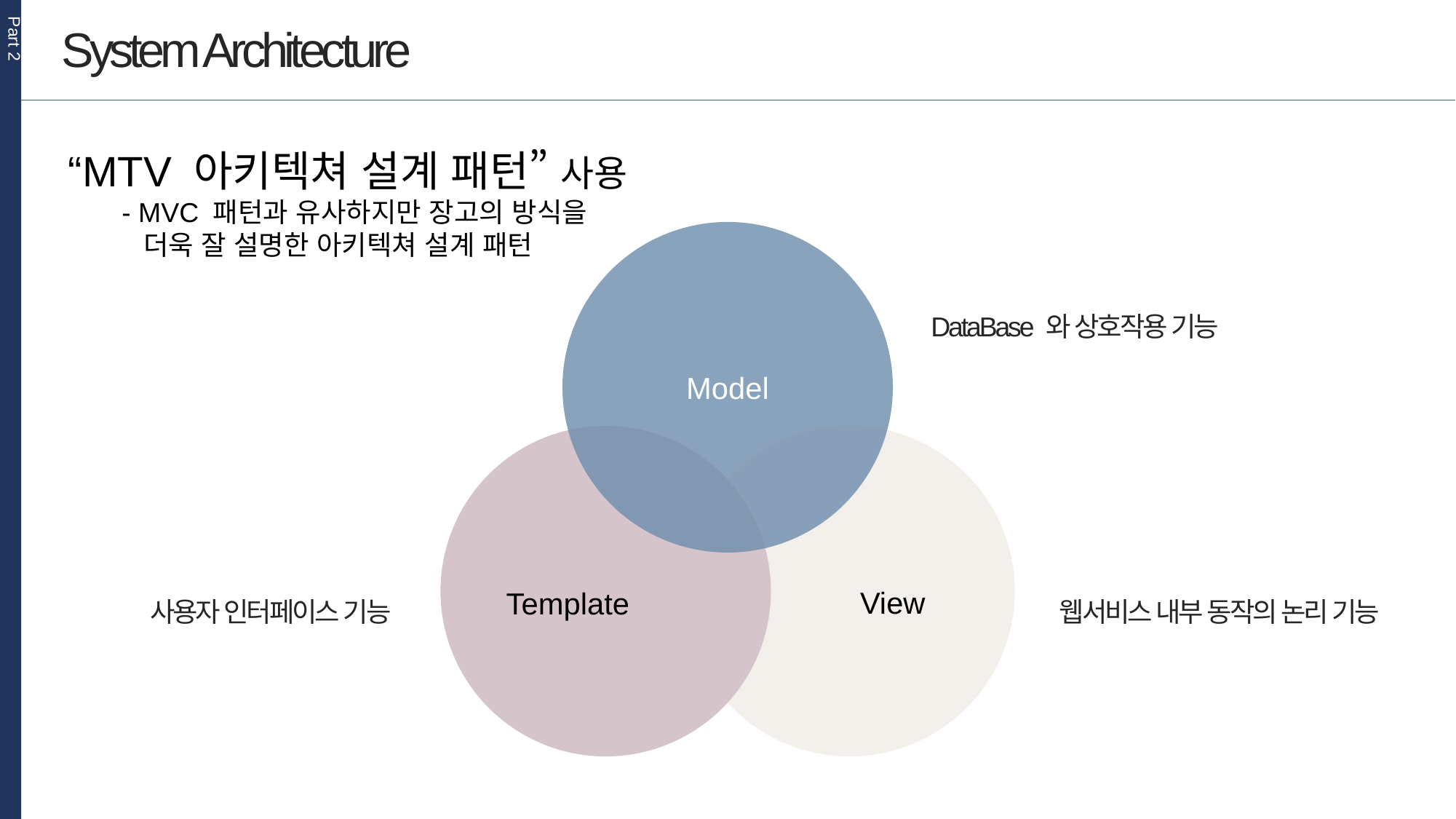

Part 2
System Architecture
“MTV 아키텍쳐 설계 패턴” 사용
       - MVC 패턴과 유사하지만 장고의 방식을
         더욱 잘 설명한 아키텍쳐 설계 패턴

DataBase 와 상호작용 기능
Model

View
Template
사용자 인터페이스 기능
웹서비스 내부 동작의 논리 기능